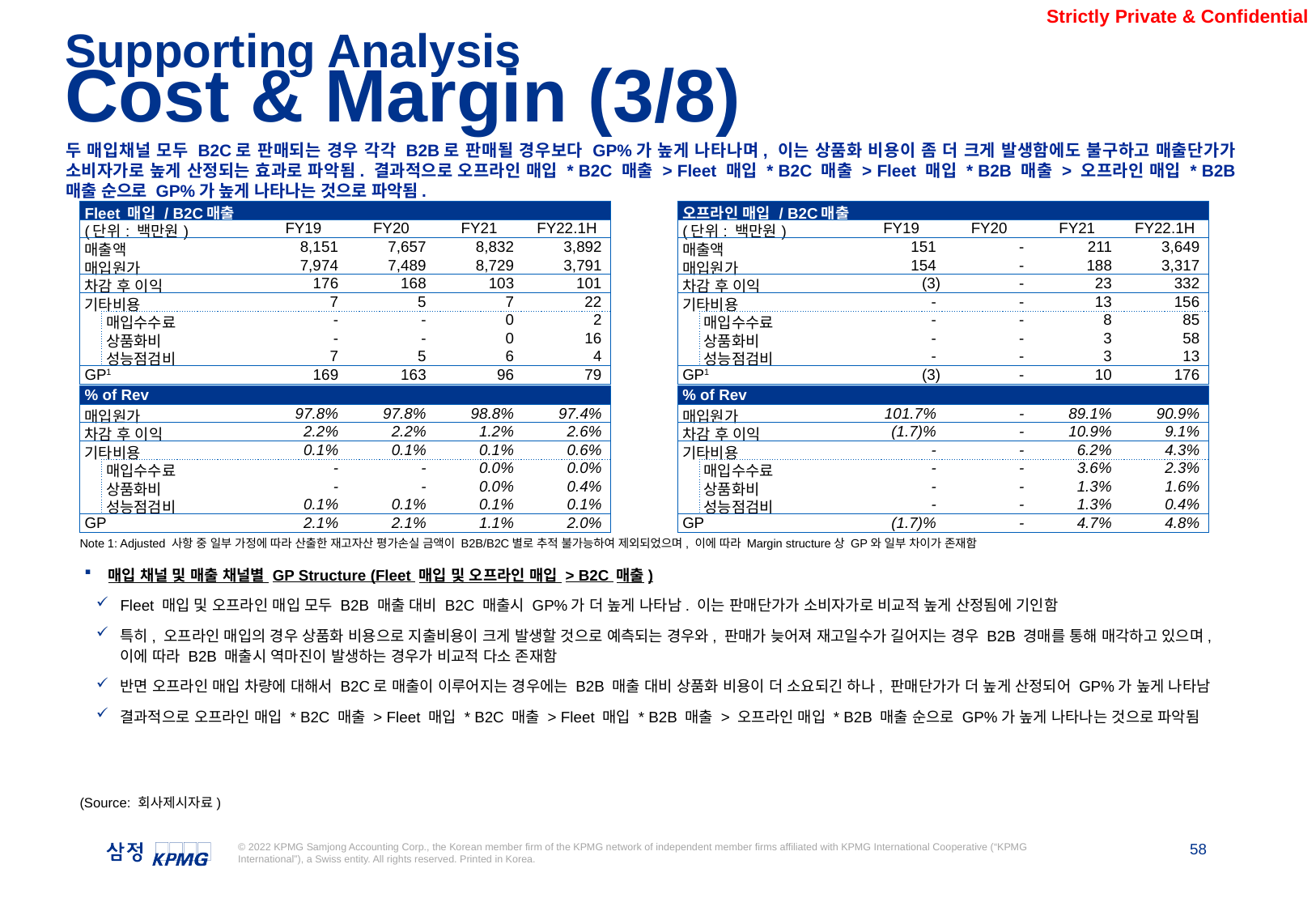

Supporting Analysis
Cost & Margin (3/8)
두 매입채널 모두 B2C로 판매되는 경우 각각 B2B로 판매될 경우보다 GP%가 높게 나타나며, 이는 상품화 비용이 좀 더 크게 발생함에도 불구하고 매출단가가 소비자가로 높게 산정되는 효과로 파악됨. 결과적으로 오프라인 매입 * B2C 매출 > Fleet 매입 * B2C 매출 > Fleet 매입 * B2B 매출 > 오프라인 매입 * B2B 매출 순으로 GP%가 높게 나타나는 것으로 파악됨.

| Fleet 매입 / B2C매출 |  |  |  |  |  |  | 오프라인 매입 / B2C매출 |  |  |  |  |  |
| --- | --- | --- | --- | --- | --- | --- | --- | --- | --- | --- | --- | --- |
| (단위: 백만원) |  | FY19 | FY20 | FY21 | FY22.1H |  | (단위: 백만원) |  | FY19 | FY20 | FY21 | FY22.1H |
| 매출액 |  | 8,151 | 7,657 | 8,832 | 3,892 |  | 매출액 |  | 151 | - | 211 | 3,649 |
| 매입원가 |  | 7,974 | 7,489 | 8,729 | 3,791 |  | 매입원가 |  | 154 | - | 188 | 3,317 |
| 차감 후 이익 |  | 176 | 168 | 103 | 101 |  | 차감 후 이익 |  | (3) | - | 23 | 332 |
| 기타비용 |  | 7 | 5 | 7 | 22 |  | 기타비용 |  | - | - | 13 | 156 |
|  | 매입수수료 | - | - | 0 | 2 |  |  | 매입수수료 | - | - | 8 | 85 |
|  | 상품화비 | - | - | 0 | 16 |  |  | 상품화비 | - | - | 3 | 58 |
|  | 성능점검비 | 7 | 5 | 6 | 4 |  |  | 성능점검비 | - | - | 3 | 13 |
| GP1 |  | 169 | 163 | 96 | 79 |  | GP1 |  | (3) | - | 10 | 176 |
|  |  |  |  |  |  |  |  |  |  |  |  |  |
| % of Rev |  |  |  |  |  |  | % of Rev |  |  |  |  |  |
| 매입원가 |  | 97.8% | 97.8% | 98.8% | 97.4% |  | 매입원가 |  | 101.7% | - | 89.1% | 90.9% |
| 차감 후 이익 |  | 2.2% | 2.2% | 1.2% | 2.6% |  | 차감 후 이익 |  | (1.7)% | - | 10.9% | 9.1% |
| 기타비용 |  | 0.1% | 0.1% | 0.1% | 0.6% |  | 기타비용 |  | - | - | 6.2% | 4.3% |
|  | 매입수수료 | - | - | 0.0% | 0.0% |  |  | 매입수수료 | - | - | 3.6% | 2.3% |
|  | 상품화비 | - | - | 0.0% | 0.4% |  |  | 상품화비 | - | - | 1.3% | 1.6% |
|  | 성능점검비 | 0.1% | 0.1% | 0.1% | 0.1% |  |  | 성능점검비 | - | - | 1.3% | 0.4% |
| GP |  | 2.1% | 2.1% | 1.1% | 2.0% |  | GP |  | (1.7)% | - | 4.7% | 4.8% |
Note 1: Adjusted 사항 중 일부 가정에 따라 산출한 재고자산 평가손실 금액이 B2B/B2C별로 추적 불가능하여 제외되었으며, 이에 따라 Margin structure상 GP와 일부 차이가 존재함
매입 채널 및 매출 채널별 GP Structure (Fleet 매입 및 오프라인 매입 > B2C 매출)
Fleet 매입 및 오프라인 매입 모두 B2B 매출 대비 B2C 매출시 GP%가 더 높게 나타남. 이는 판매단가가 소비자가로 비교적 높게 산정됨에 기인함
특히, 오프라인 매입의 경우 상품화 비용으로 지출비용이 크게 발생할 것으로 예측되는 경우와, 판매가 늦어져 재고일수가 길어지는 경우 B2B 경매를 통해 매각하고 있으며, 이에 따라 B2B 매출시 역마진이 발생하는 경우가 비교적 다소 존재함
반면 오프라인 매입 차량에 대해서 B2C로 매출이 이루어지는 경우에는 B2B 매출 대비 상품화 비용이 더 소요되긴 하나, 판매단가가 더 높게 산정되어 GP%가 높게 나타남
결과적으로 오프라인 매입 * B2C 매출 > Fleet 매입 * B2C 매출 > Fleet 매입 * B2B 매출 > 오프라인 매입 * B2B 매출 순으로 GP%가 높게 나타나는 것으로 파악됨

(Source: 회사제시자료)